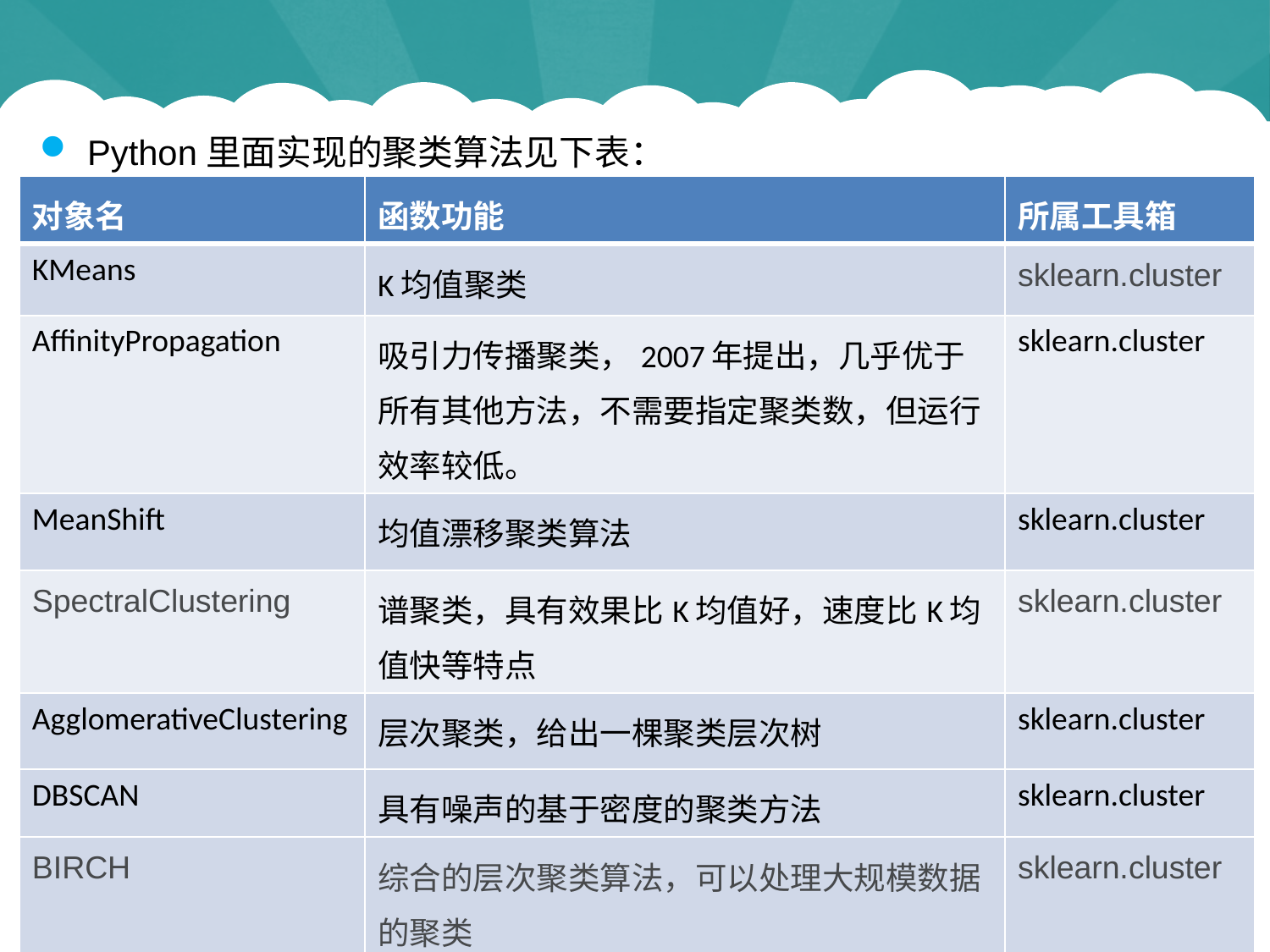

Python里面实现的聚类算法见下表：
| 对象名 | 函数功能 | 所属工具箱 |
| --- | --- | --- |
| KMeans | K均值聚类 | sklearn.cluster |
| AffinityPropagation | 吸引力传播聚类，2007年提出，几乎优于所有其他方法，不需要指定聚类数，但运行效率较低。 | sklearn.cluster |
| MeanShift | 均值漂移聚类算法 | sklearn.cluster |
| SpectralClustering | 谱聚类，具有效果比K均值好，速度比K均值快等特点 | sklearn.cluster |
| AgglomerativeClustering | 层次聚类，给出一棵聚类层次树 | sklearn.cluster |
| DBSCAN | 具有噪声的基于密度的聚类方法 | sklearn.cluster |
| BIRCH | 综合的层次聚类算法，可以处理大规模数据的聚类 | sklearn.cluster |